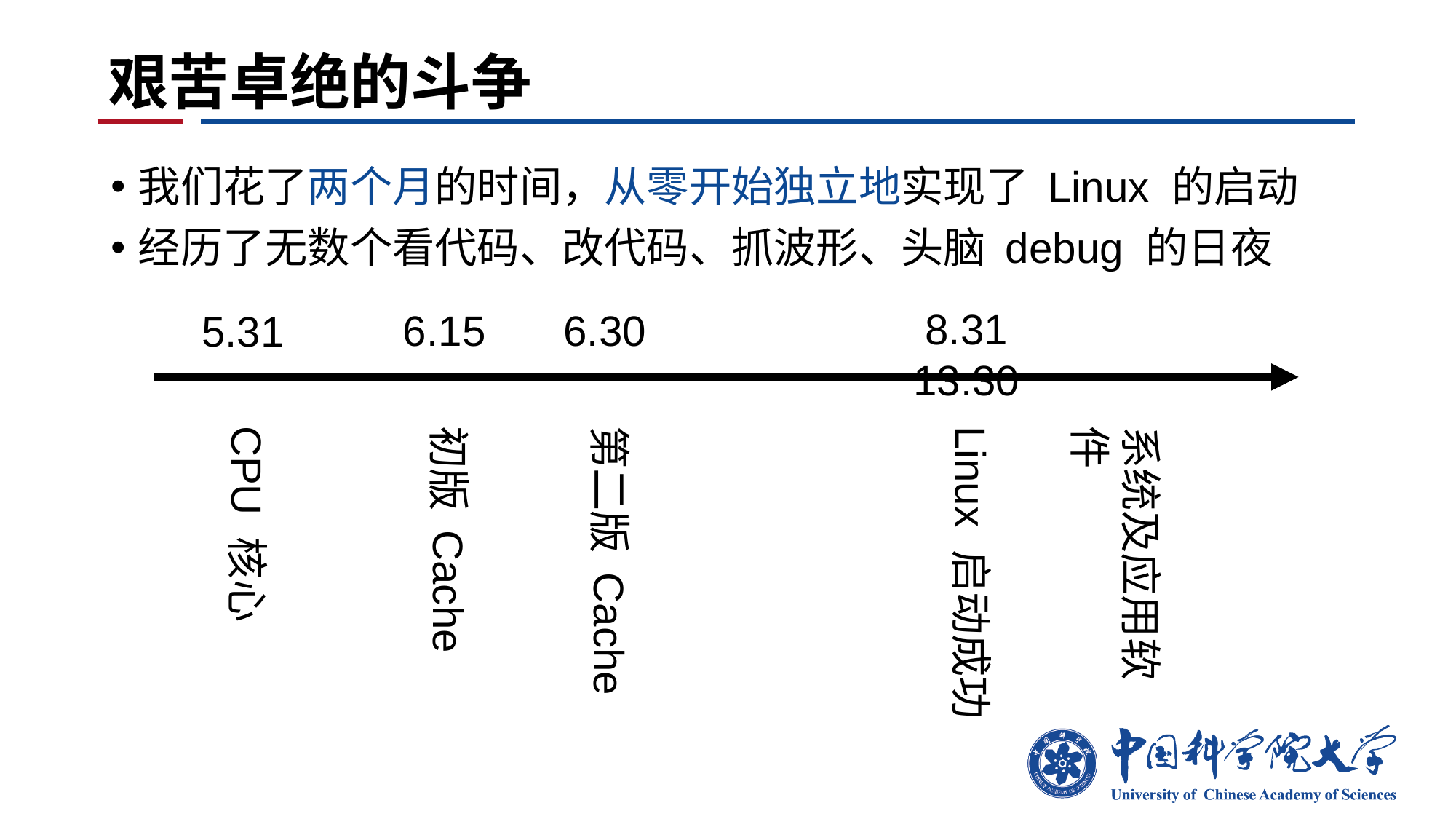

# 艰苦卓绝的斗争
我们花了两个月的时间，从零开始独立地实现了 Linux 的启动
经历了无数个看代码、改代码、抓波形、头脑 debug 的日夜
8.31 13:30
6.30
6.15
5.31
CPU 核心
初版 Cache
第二版 Cache
Linux 启动成功
系统及应用软件